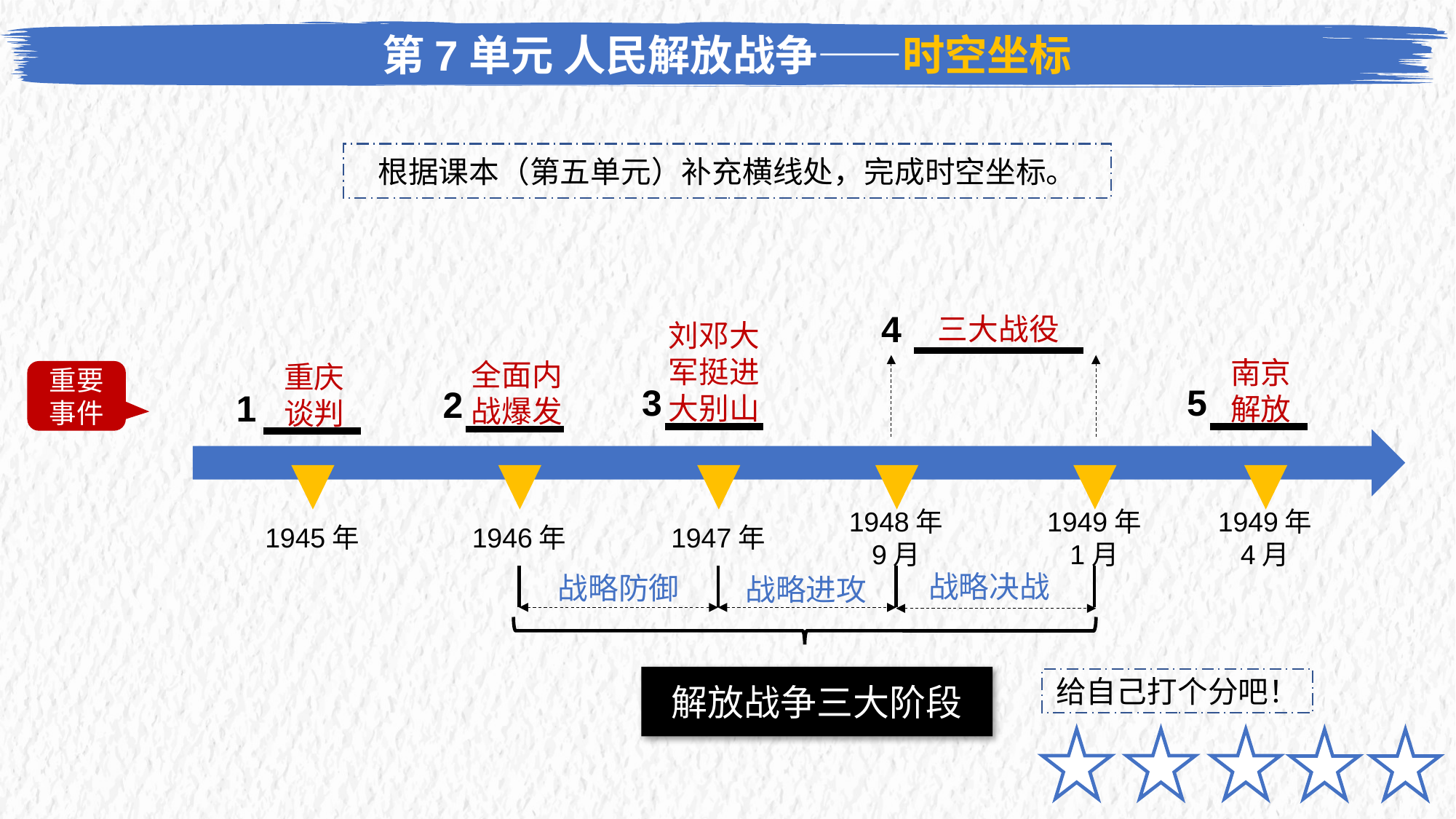

第7单元 人民解放战争——时空坐标
根据课本（第五单元）补充横线处，完成时空坐标。
4
三大战役
刘邓大军挺进大别山

南京
解放
全面内战爆发
重庆
谈判
重要事件
3
5
2
1

1945年
1946年
1947年
1948年
9月
1949年
1月
1949年
4月
战略决战
战略防御
战略进攻
解放战争三大阶段
给自己打个分吧！